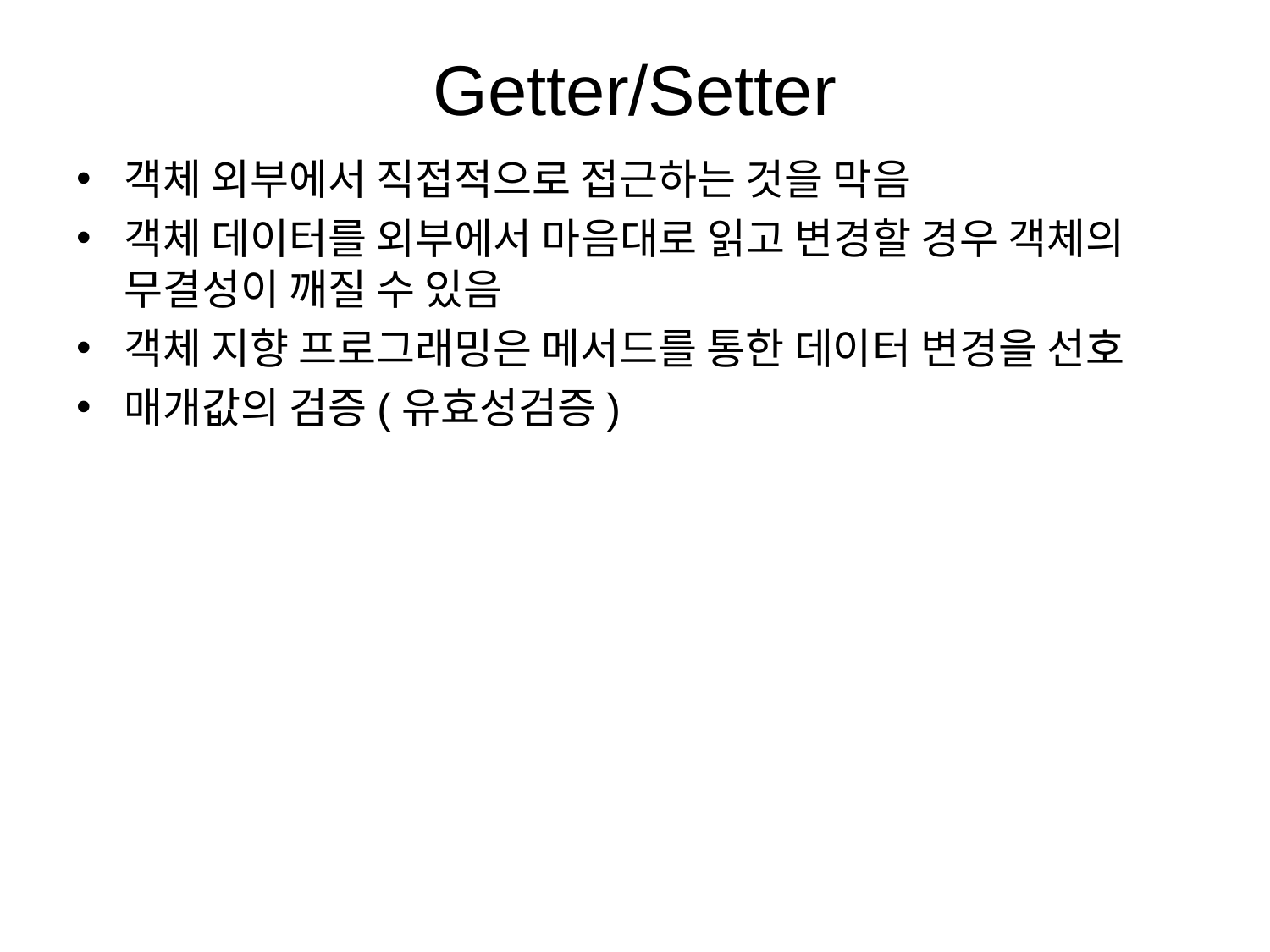

# Getter/Setter
객체 외부에서 직접적으로 접근하는 것을 막음
객체 데이터를 외부에서 마음대로 읽고 변경할 경우 객체의 무결성이 깨질 수 있음
객체 지향 프로그래밍은 메서드를 통한 데이터 변경을 선호
매개값의 검증(유효성검증)